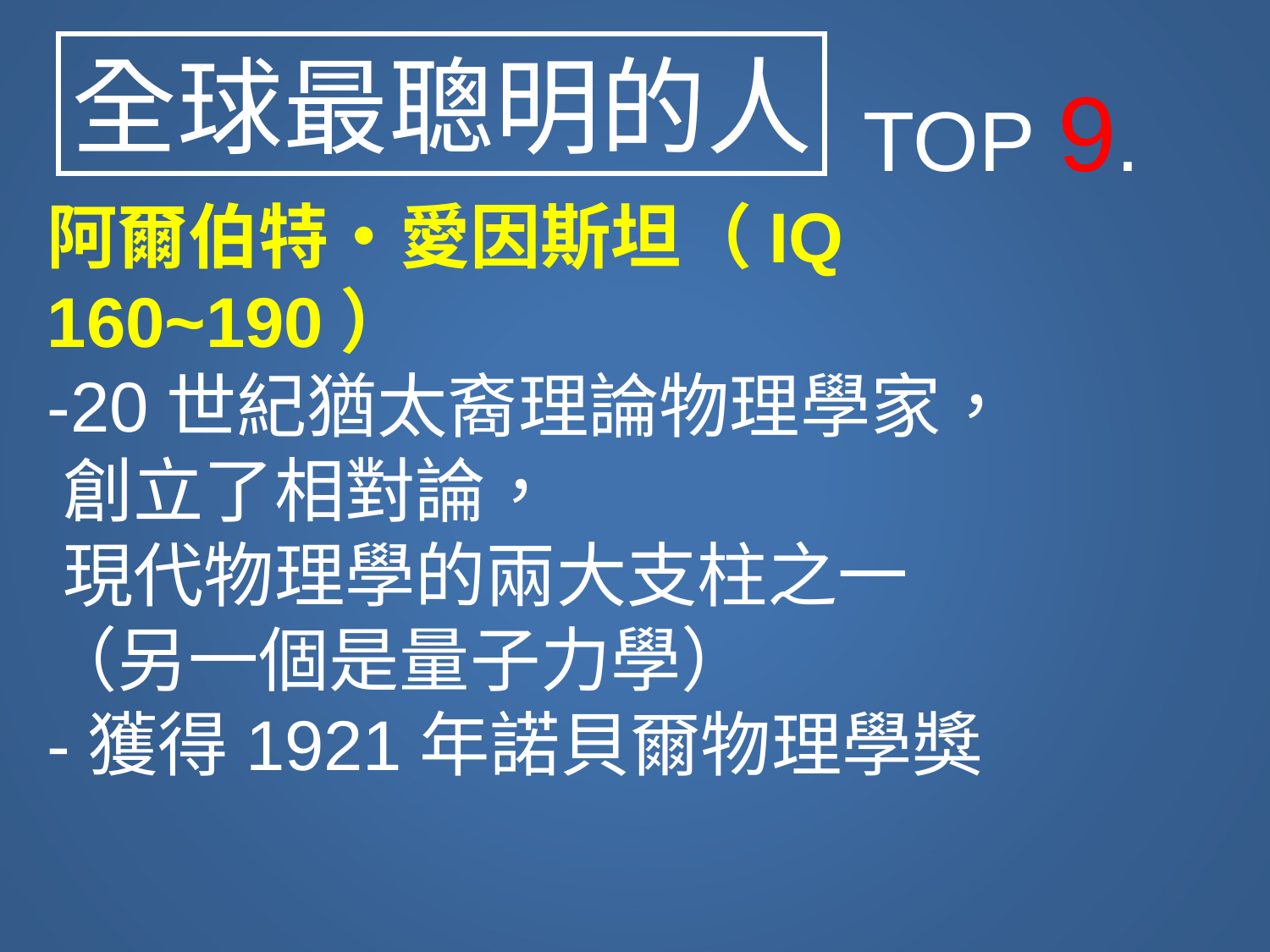

全球最聰明的人
TOP 9.
阿爾伯特‧愛因斯坦（IQ 160~190）
-20世紀猶太裔理論物理學家，
 創立了相對論，
 現代物理學的兩大支柱之一
（另一個是量子力學）
-獲得1921年諾貝爾物理學獎